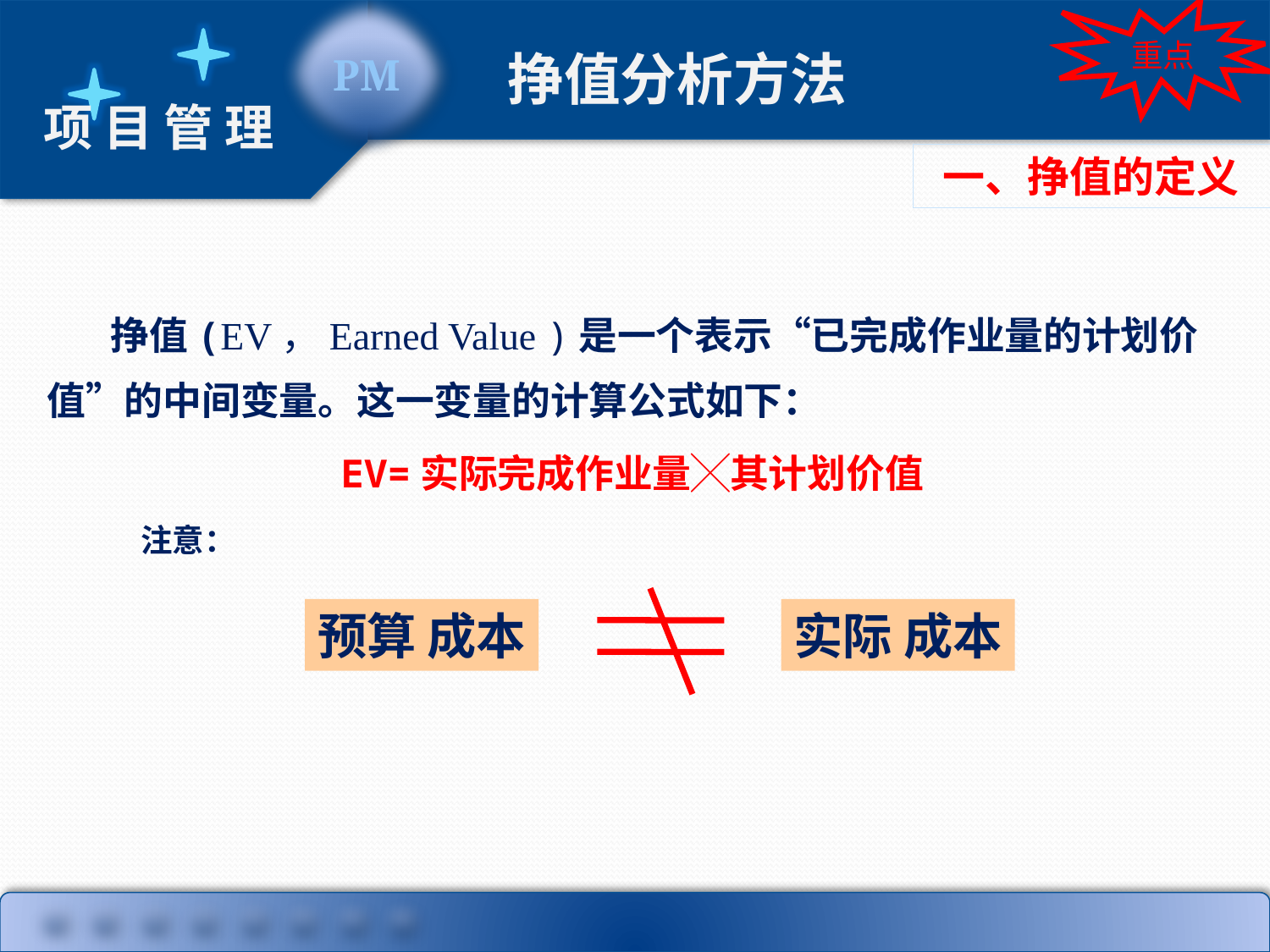

重点
挣值分析方法
一、挣值的定义
挣值(EV，Earned Value )是一个表示“已完成作业量的计划价值”的中间变量。这一变量的计算公式如下：
EV=实际完成作业量╳其计划价值
注意：
预算 成本
实际 成本